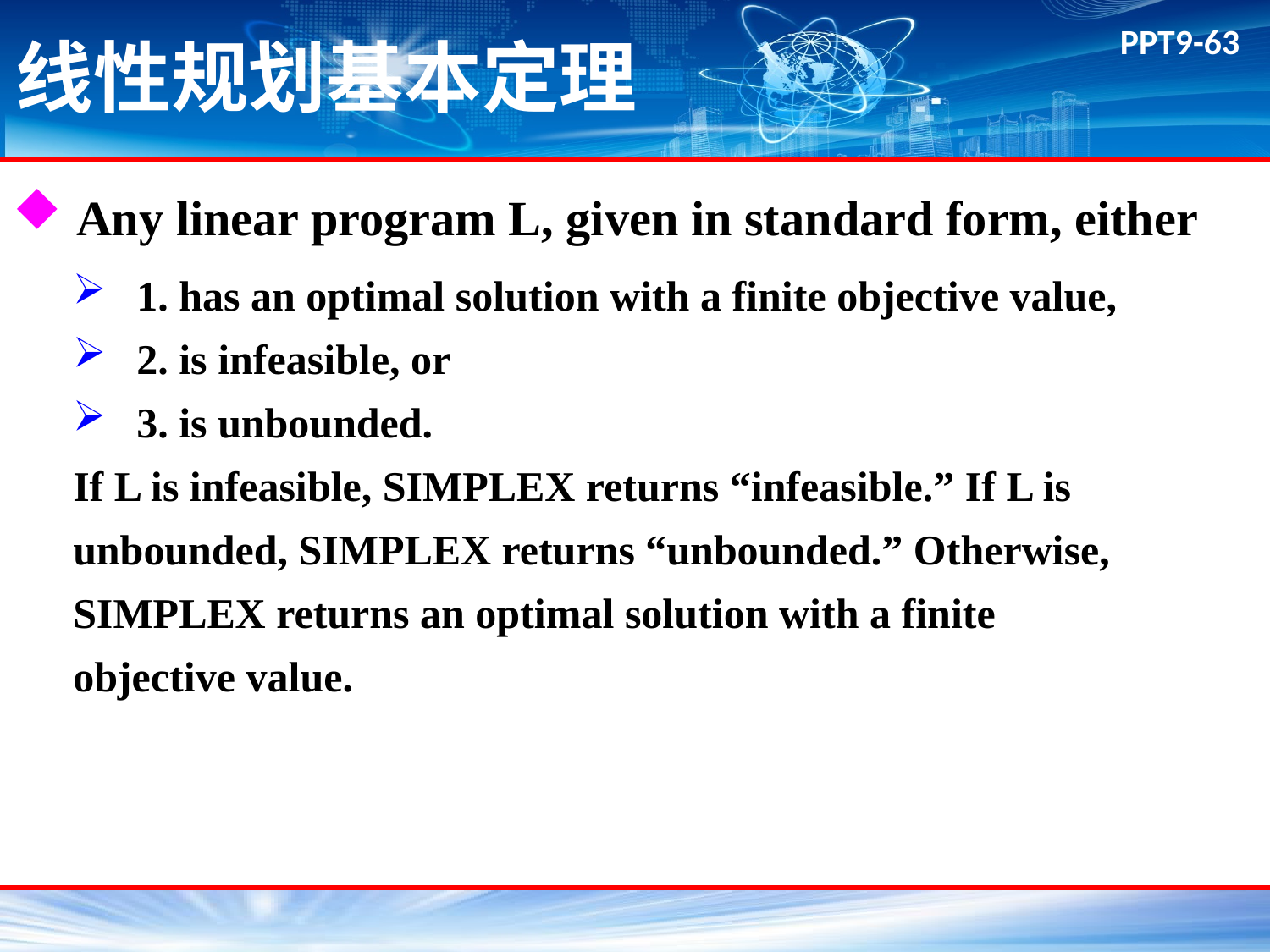

# 线性规划基本定理
Any linear program L, given in standard form, either
1. has an optimal solution with a finite objective value,
2. is infeasible, or
3. is unbounded.
If L is infeasible, SIMPLEX returns “infeasible.” If L is unbounded, SIMPLEX returns “unbounded.” Otherwise, SIMPLEX returns an optimal solution with a finite
objective value.